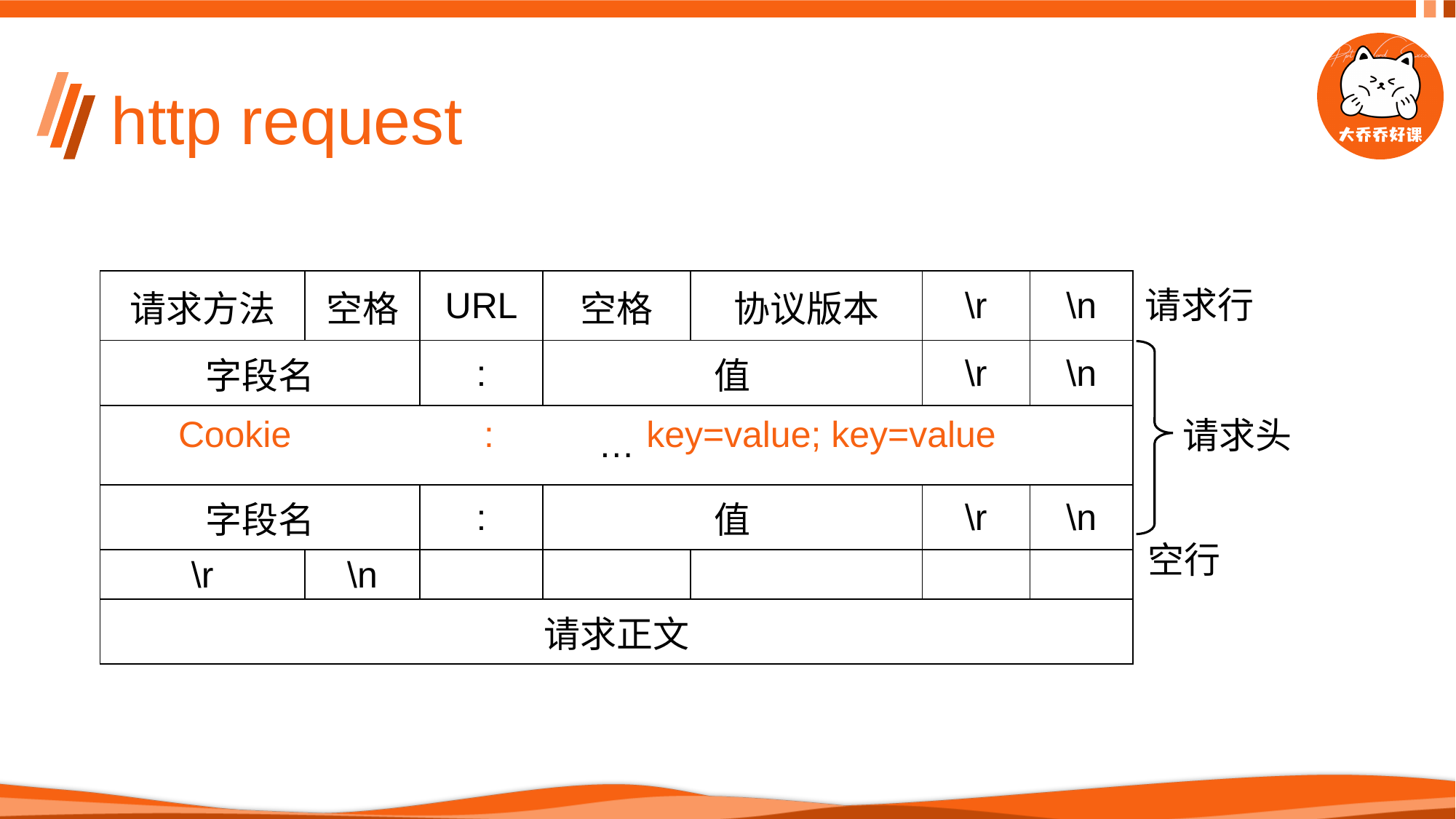

# http request
| 请求方法 | 空格 | URL | 空格 | 协议版本 | \r | \n |
| --- | --- | --- | --- | --- | --- | --- |
| 字段名 |  | : | 值 |  | \r | \n |
| … |  |  |  |  |  |  |
| 字段名 |  | : | 值 |  | \r | \n |
| \r | \n |  |  |  |  |  |
| 请求正文 |  |  |  |  |  |  |
请求行

Cookie                   :               key=value; key=value
请求头
空行